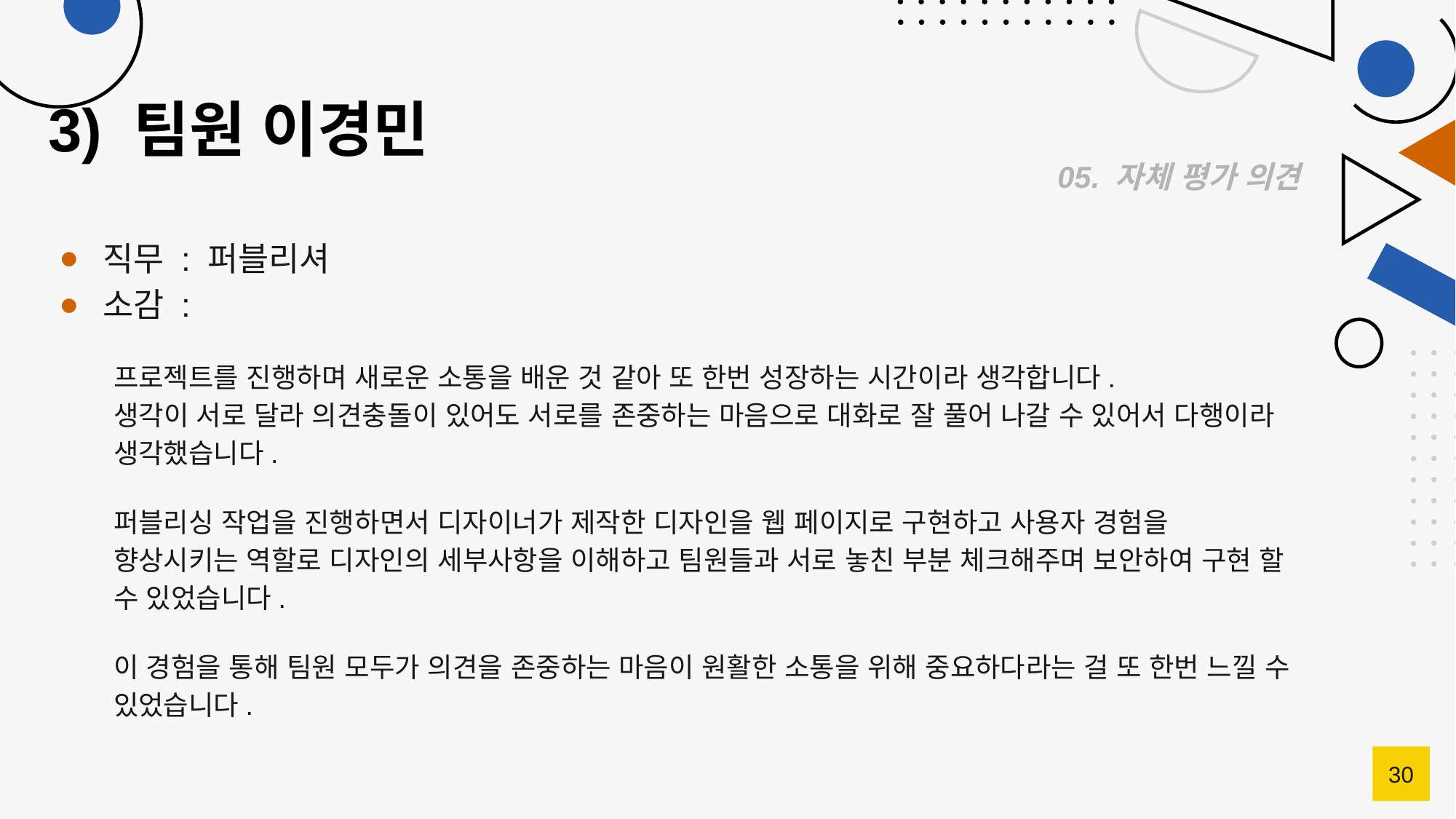

# 3) 팀원 이경민
05. 자체 평가 의견
직무 : 퍼블리셔
소감 :
프로젝트를 진행하며 새로운 소통을 배운 것 같아 또 한번 성장하는 시간이라 생각합니다.
생각이 서로 달라 의견충돌이 있어도 서로를 존중하는 마음으로 대화로 잘 풀어 나갈 수 있어서 다행이라 생각했습니다.
퍼블리싱 작업을 진행하면서 디자이너가 제작한 디자인을 웹 페이지로 구현하고 사용자 경험을 향상시키는 역할로 디자인의 세부사항을 이해하고 팀원들과 서로 놓친 부분 체크해주며 보안하여 구현 할 수 있었습니다.
이 경험을 통해 팀원 모두가 의견을 존중하는 마음이 원활한 소통을 위해 중요하다라는 걸 또 한번 느낄 수 있었습니다.
30